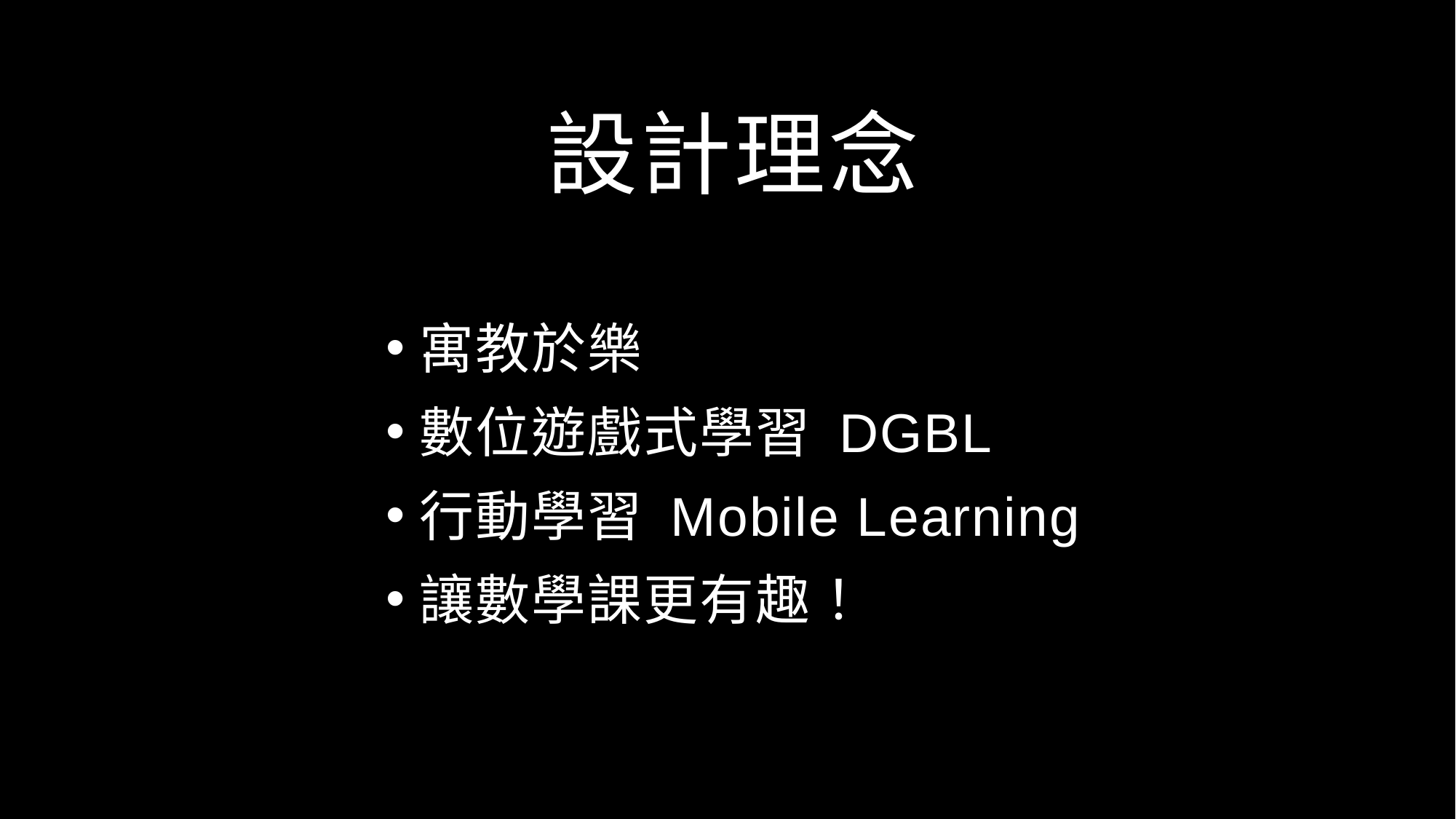

設計理念
寓教於樂
數位遊戲式學習 DGBL
行動學習 Mobile Learning
讓數學課更有趣！